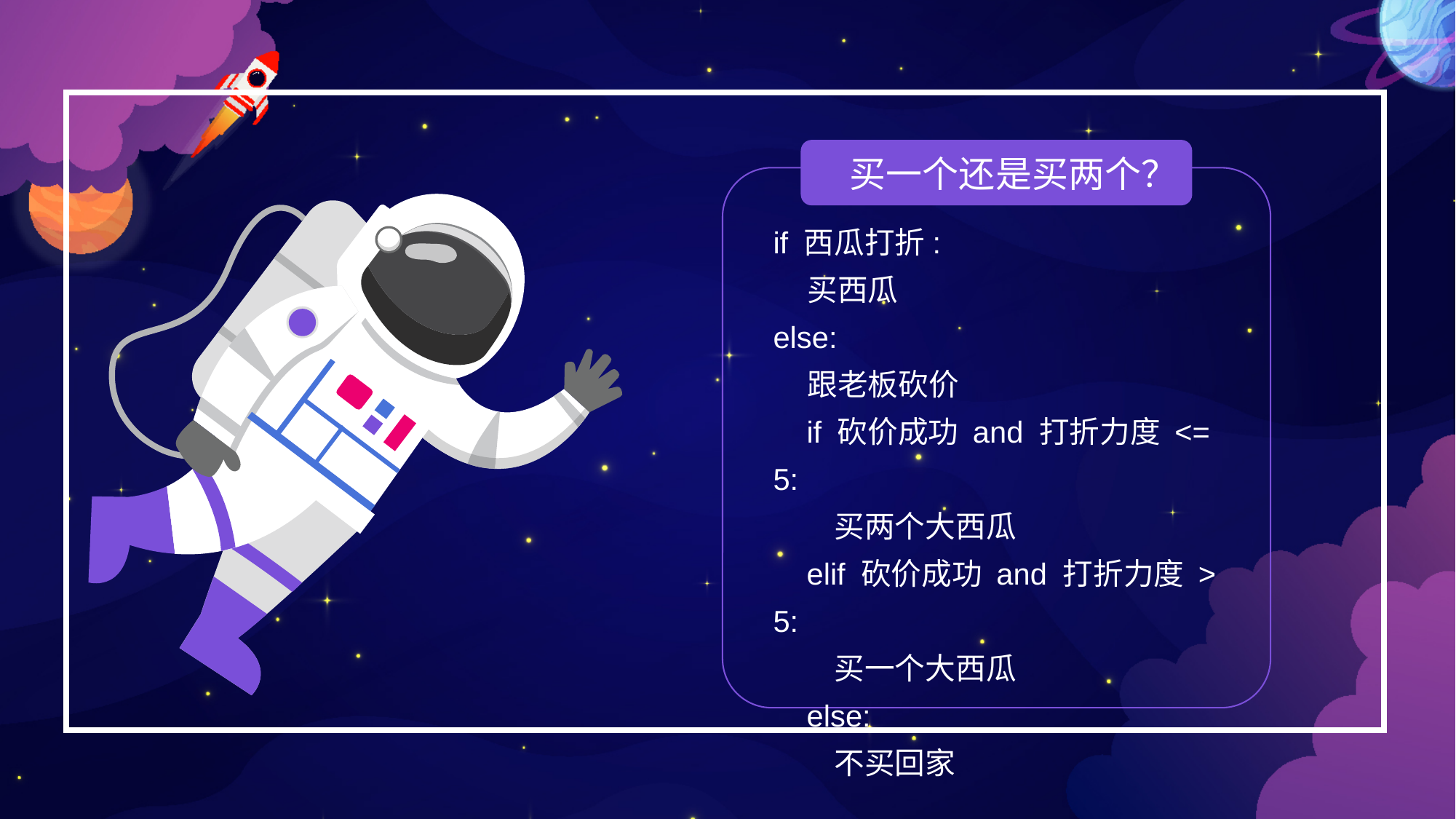

买一个还是买两个？

if 西瓜打折:
    买西瓜
else:
    跟老板砍价
    if 砍价成功 and 打折力度 <= 5:
        买两个大西瓜
    elif 砍价成功 and 打折力度 > 5:
        买一个大西瓜
    else:
        不买回家